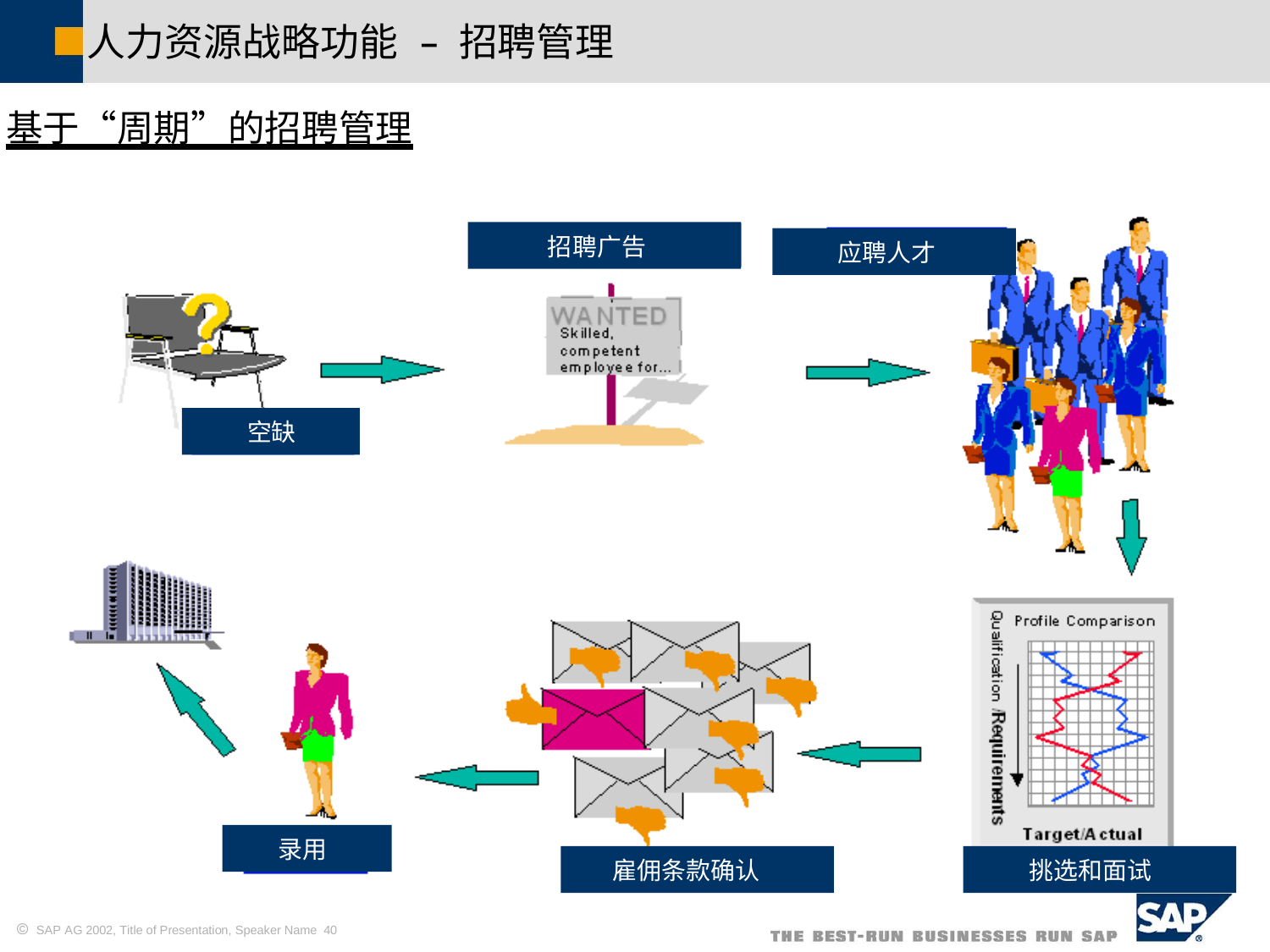

人力资源战略功能	–	招聘管理
基于“周期”的招聘管理

招聘广告

应聘人才

空缺

录用

雇佣条款确认

挑选和面试
©  SAP AG 2002, Title of Presentation, Speaker Name  40